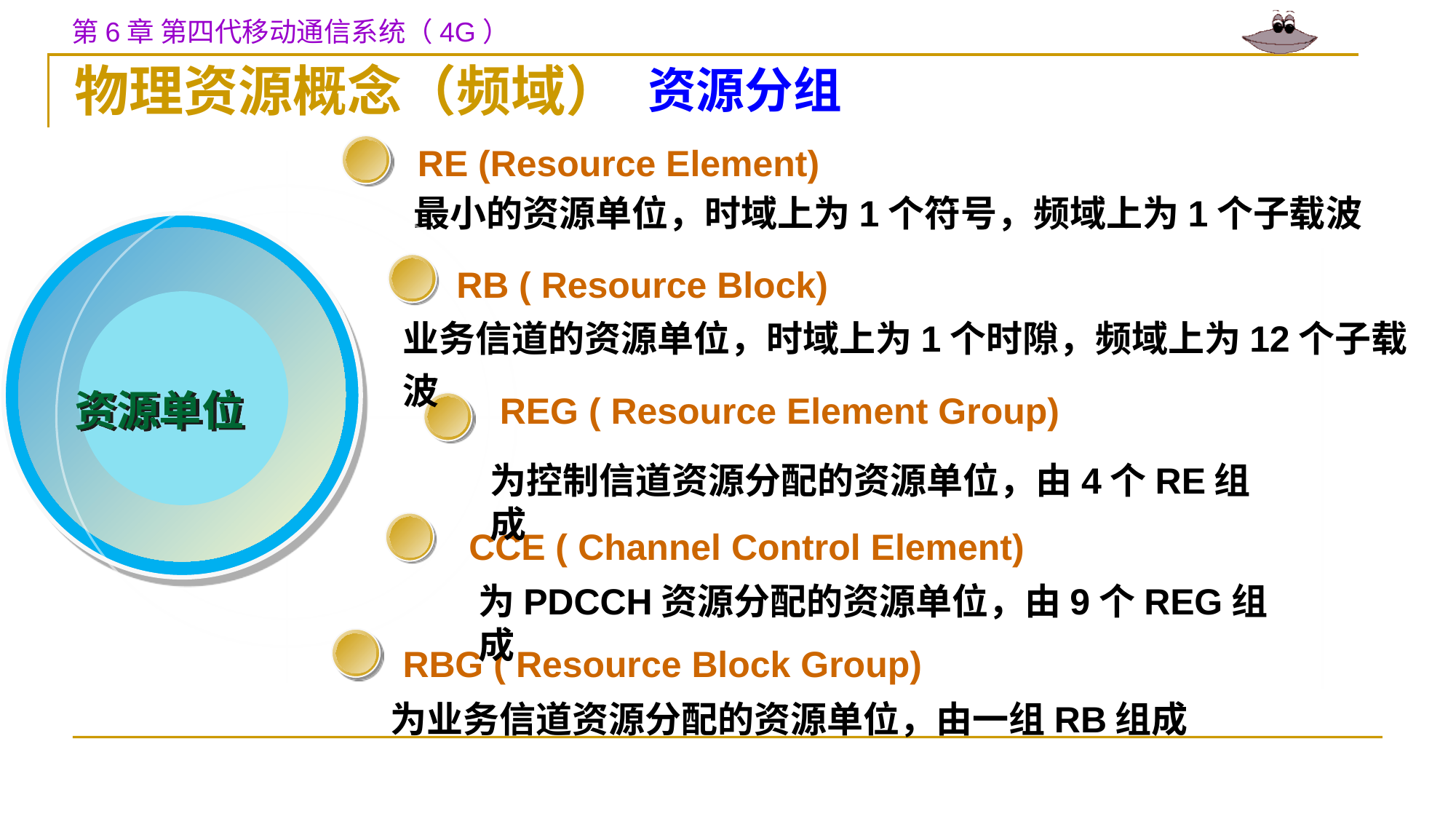

物理资源概念（频域）
资源分组
RE (Resource Element)

最小的资源单位，时域上为1个符号，频域上为1个子载波

RB ( Resource Block)
业务信道的资源单位，时域上为1个时隙，频域上为12个子载波
资源单位
REG ( Resource Element Group)

为控制信道资源分配的资源单位，由4个RE组成

CCE ( Channel Control Element)
为PDCCH资源分配的资源单位，由9个REG组成

RBG ( Resource Block Group)
为业务信道资源分配的资源单位，由一组RB组成